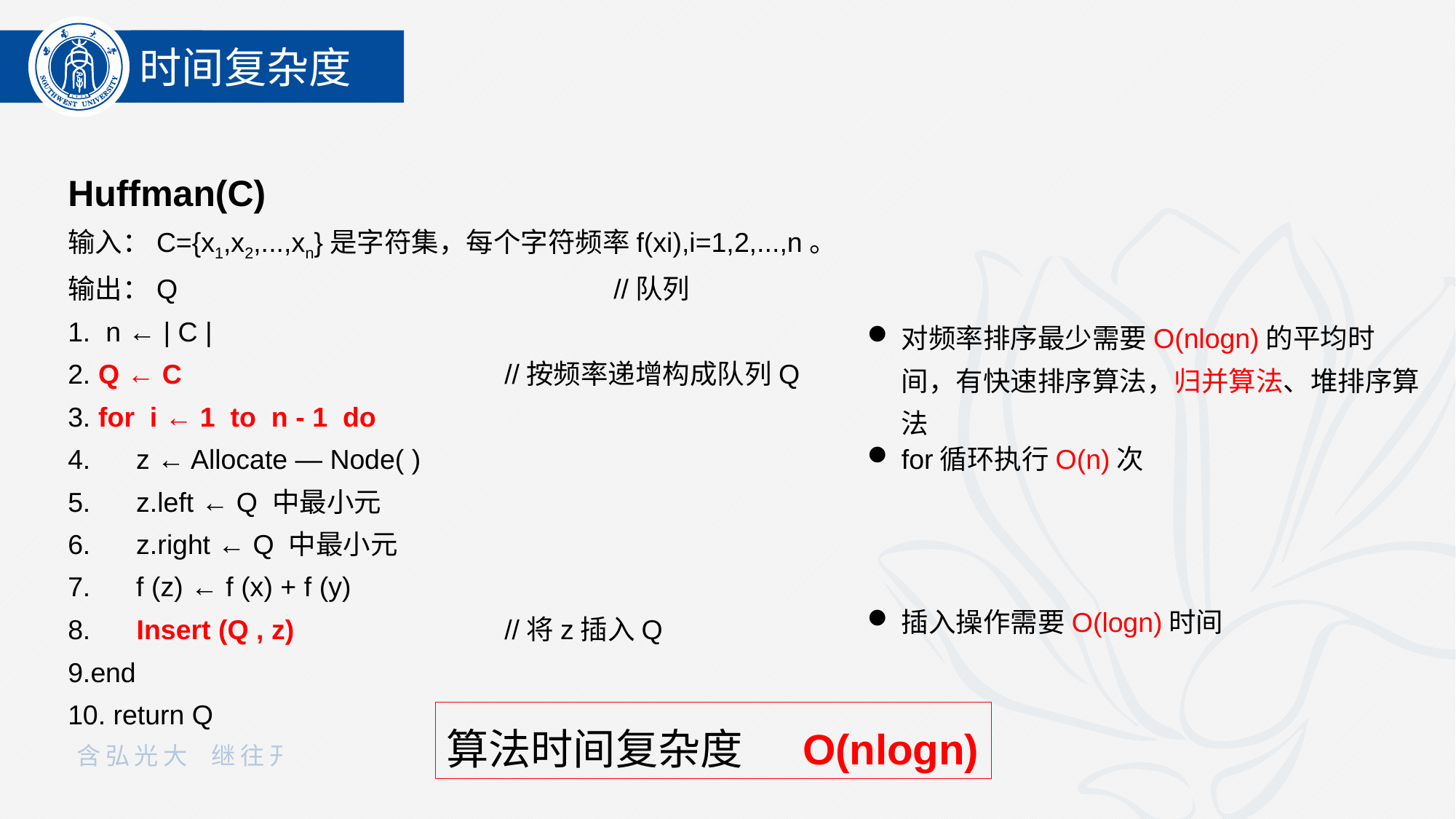

时间复杂度
Huffman(C)
输入：C={x1,x2,...,xn}是字符集，每个字符频率f(xi),i=1,2,...,n。
输出：Q				//队列
1.  n ← | C |
2. Q ← C 			//按频率递增构成队列Q
3. for  i ← 1  to  n - 1  do
4.      z ← Allocate — Node( )
5.      z.left ← Q 中最小元
6.      z.right ← Q 中最小元
7.      f (z) ← f (x) + f (y)
8.      Insert (Q , z)		//将z插入Q
9.end
10. return Q
对频率排序最少需要O(nlogn)的平均时间，有快速排序算法，归并算法、堆排序算法

for循环执行O(n)次
插入操作需要O(logn)时间
算法时间复杂度	  O(nlogn)